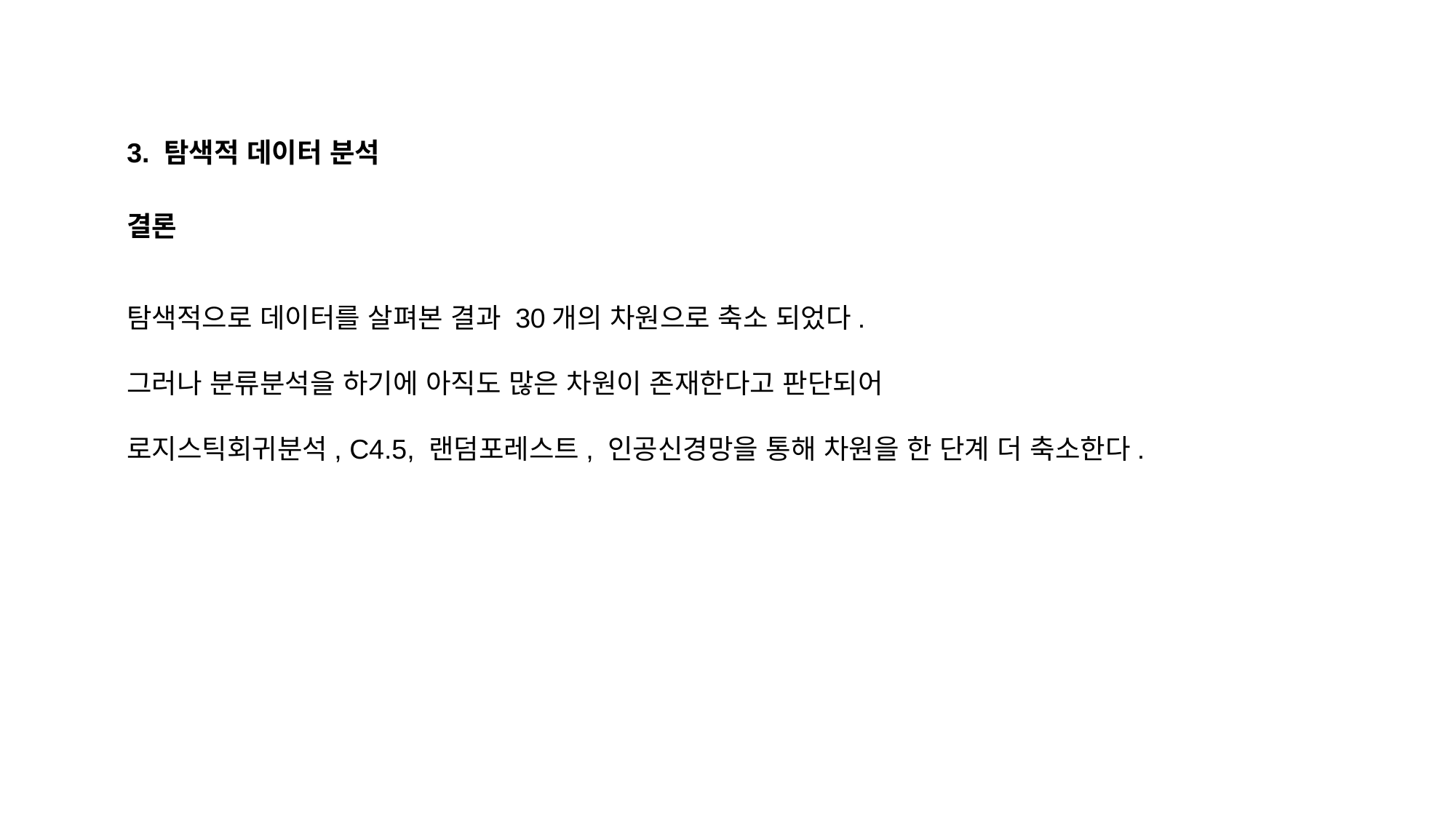

3. 탐색적 데이터 분석
결론
탐색적으로 데이터를 살펴본 결과 30개의 차원으로 축소 되었다.

그러나 분류분석을 하기에 아직도 많은 차원이 존재한다고 판단되어

로지스틱회귀분석, C4.5, 랜덤포레스트, 인공신경망을 통해 차원을 한 단계 더 축소한다.